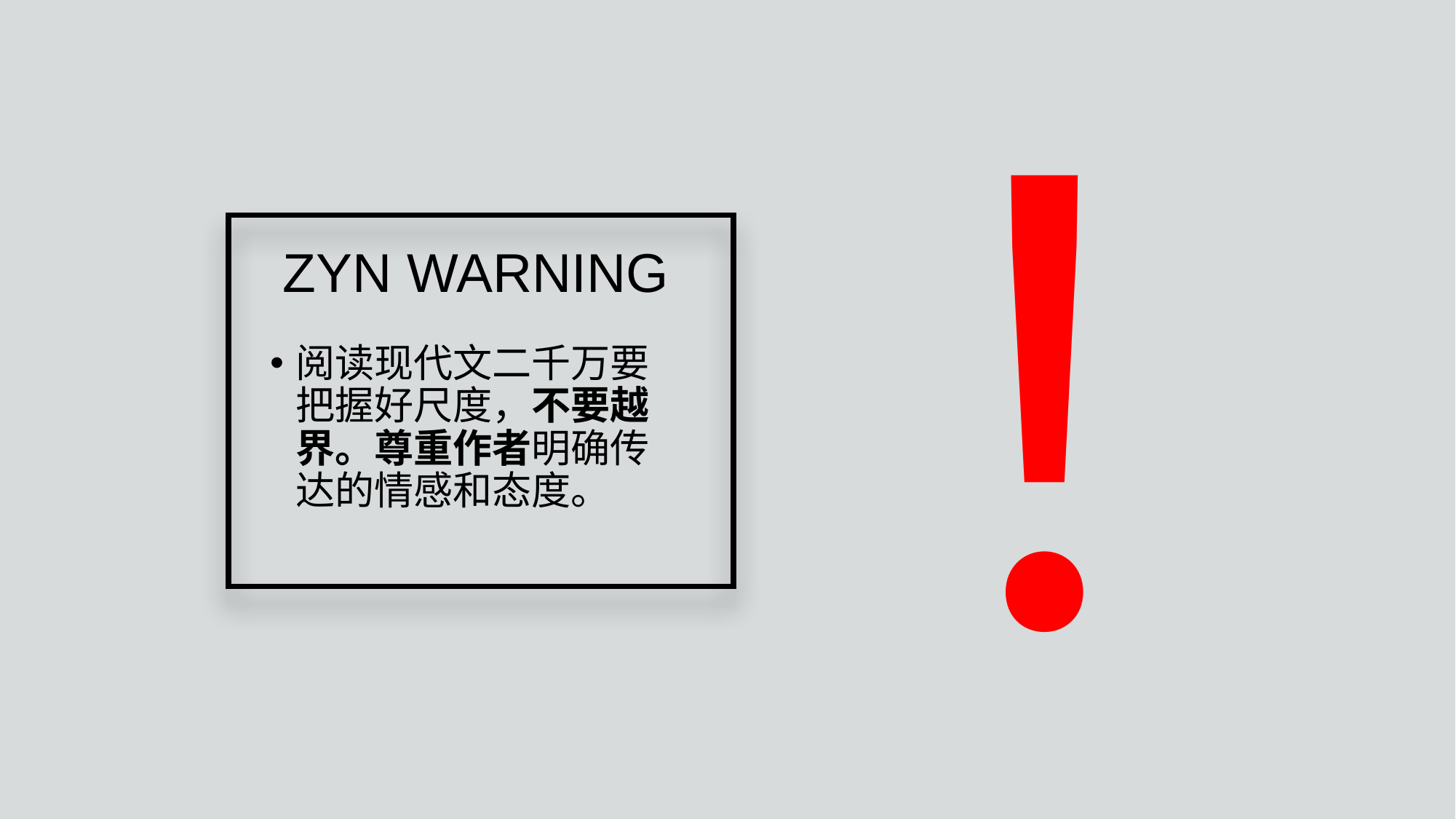

！

ZYN WARNING
阅读现代文二千万要把握好尺度，不要越界。尊重作者明确传达的情感和态度。